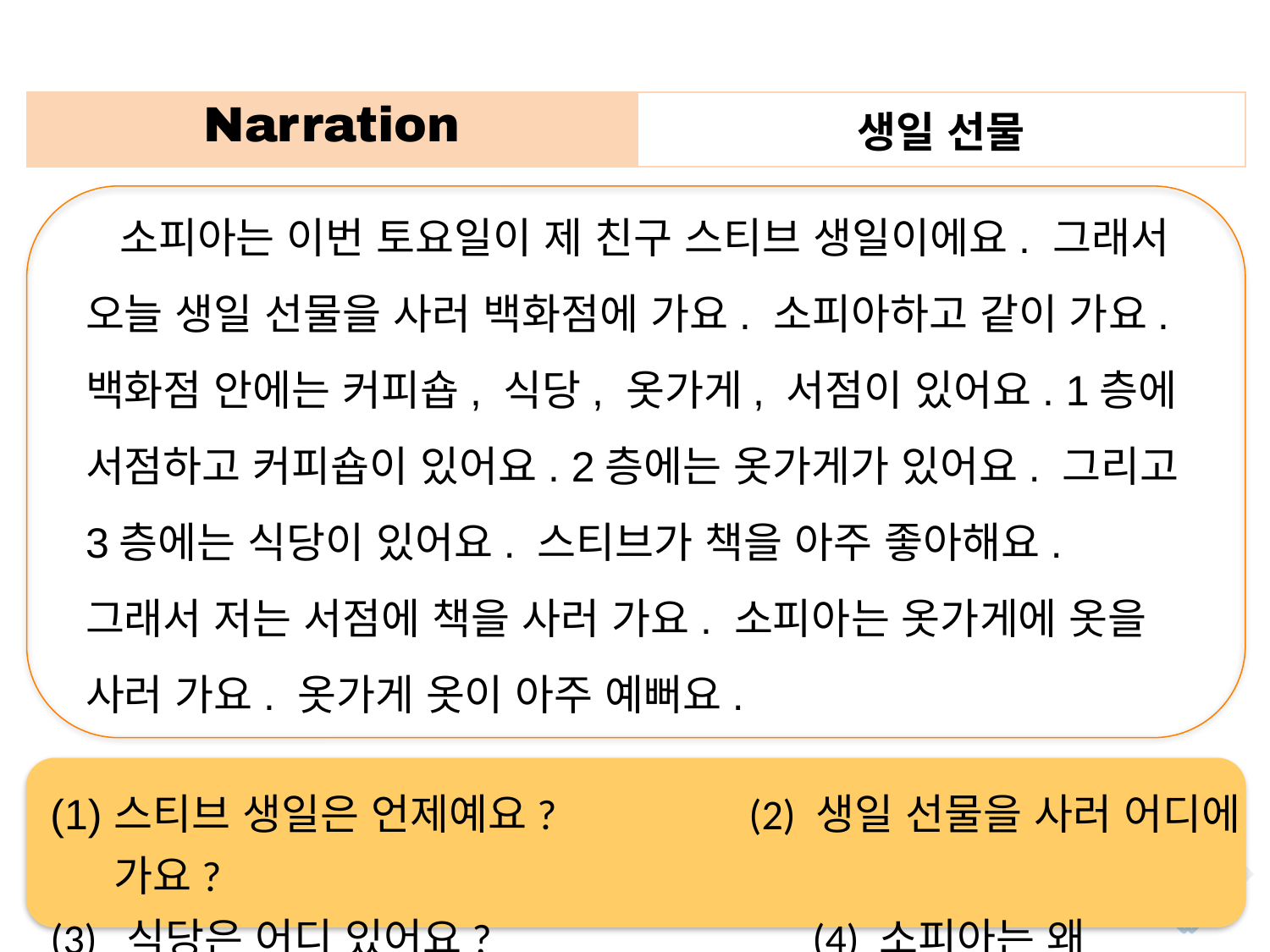

| Narration | 생일 선물 |
| --- | --- |
  소피아는 이번 토요일이 제 친구 스티브 생일이에요. 그래서 오늘 생일 선물을 사러 백화점에 가요. 소피아하고 같이 가요. 백화점 안에는 커피숍, 식당, 옷가게, 서점이 있어요. 1층에 서점하고 커피숍이 있어요. 2층에는 옷가게가 있어요. 그리고 3층에는 식당이 있어요. 스티브가 책을 아주 좋아해요. 그래서 저는 서점에 책을 사러 가요. 소피아는 옷가게에 옷을 사러 가요. 옷가게 옷이 아주 예뻐요.

스티브 생일은 언제예요?		(2) 생일 선물을 사러 어디에 가요?
(3)  식당은 어디 있어요?			(4) 소피아는 왜 옷가게에 가요?